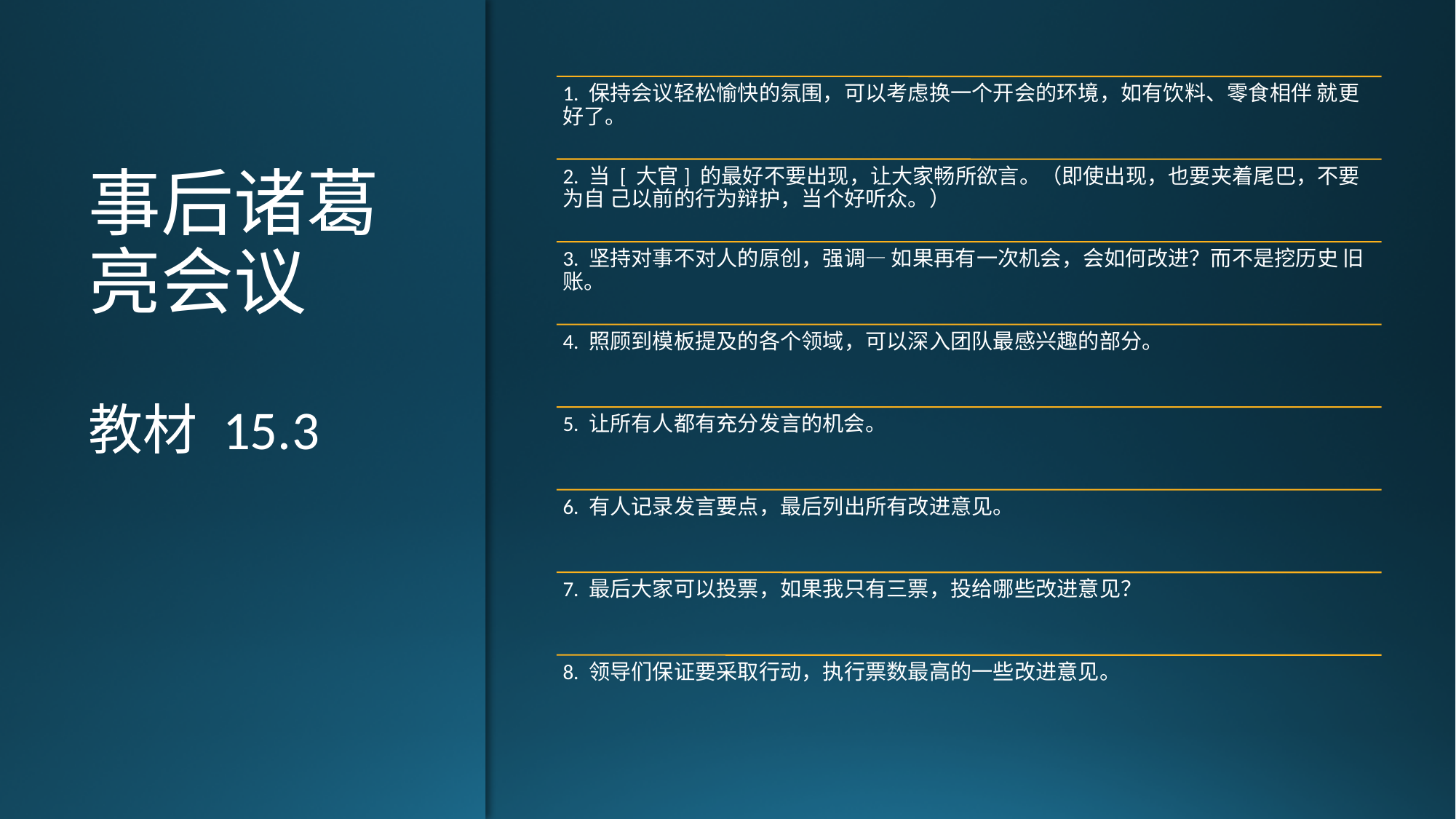

1. 保持会议轻松愉快的氛围，可以考虑换一个开会的环境，如有饮料、零食相伴 就更好了。
2. 当 [ 大官] 的最好不要出现，让大家畅所欲言。（即使出现，也要夹着尾巴，不要为自 己以前的行为辩护，当个好听众。）
3. 坚持对事不对人的原创，强调— 如果再有一次机会，会如何改进？而不是挖历史 旧账。
4. 照顾到模板提及的各个领域，可以深入团队最感兴趣的部分。
5. 让所有人都有充分发言的机会。
6. 有人记录发言要点，最后列出所有改进意见。
7. 最后大家可以投票，如果我只有三票，投给哪些改进意见？
8. 领导们保证要采取行动，执行票数最高的一些改进意见。
# 事后诸葛亮会议 教材 15.3